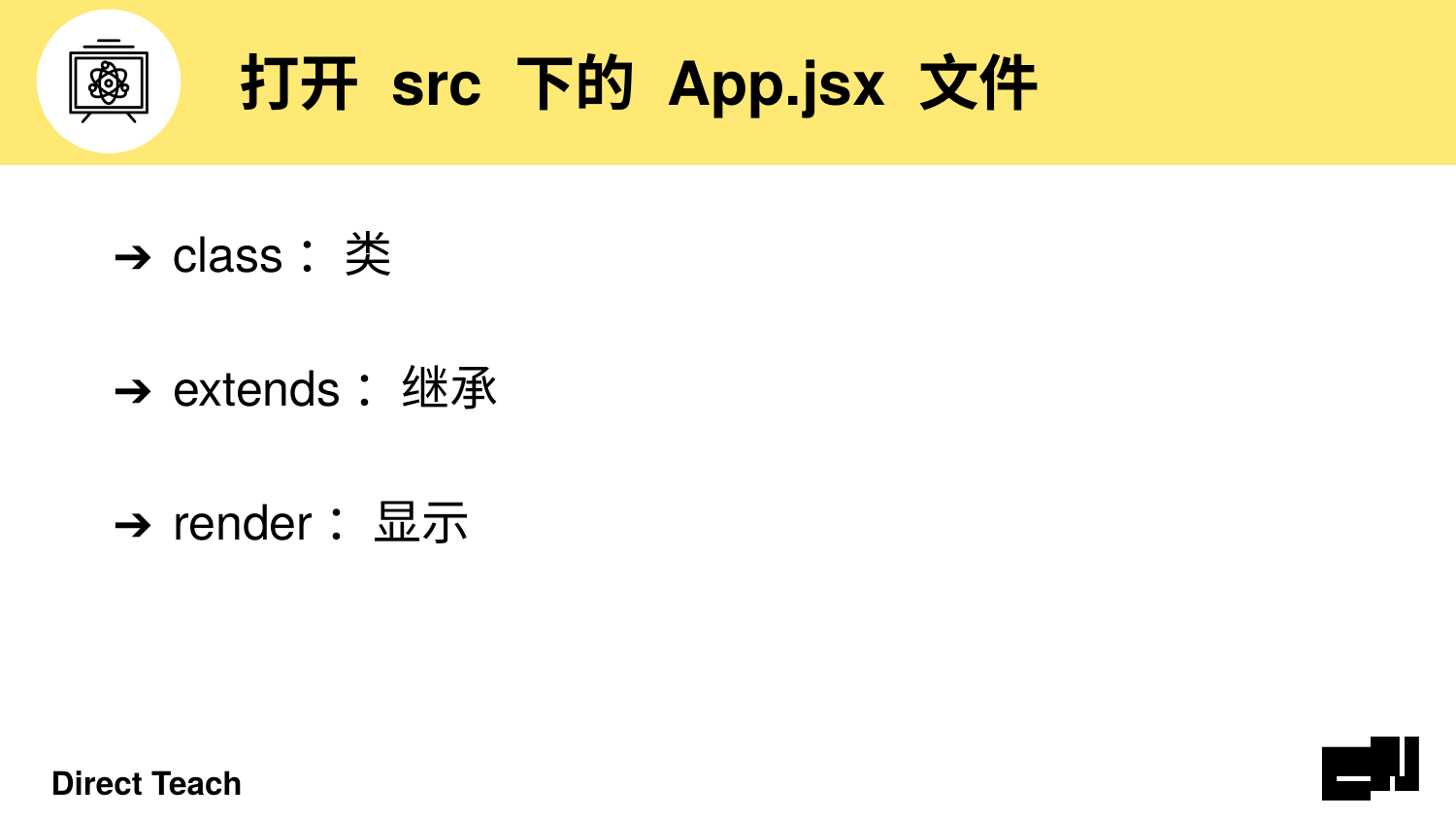

# 打开 src 下的 App.jsx 文件
class：类

extends：继承

render：显示